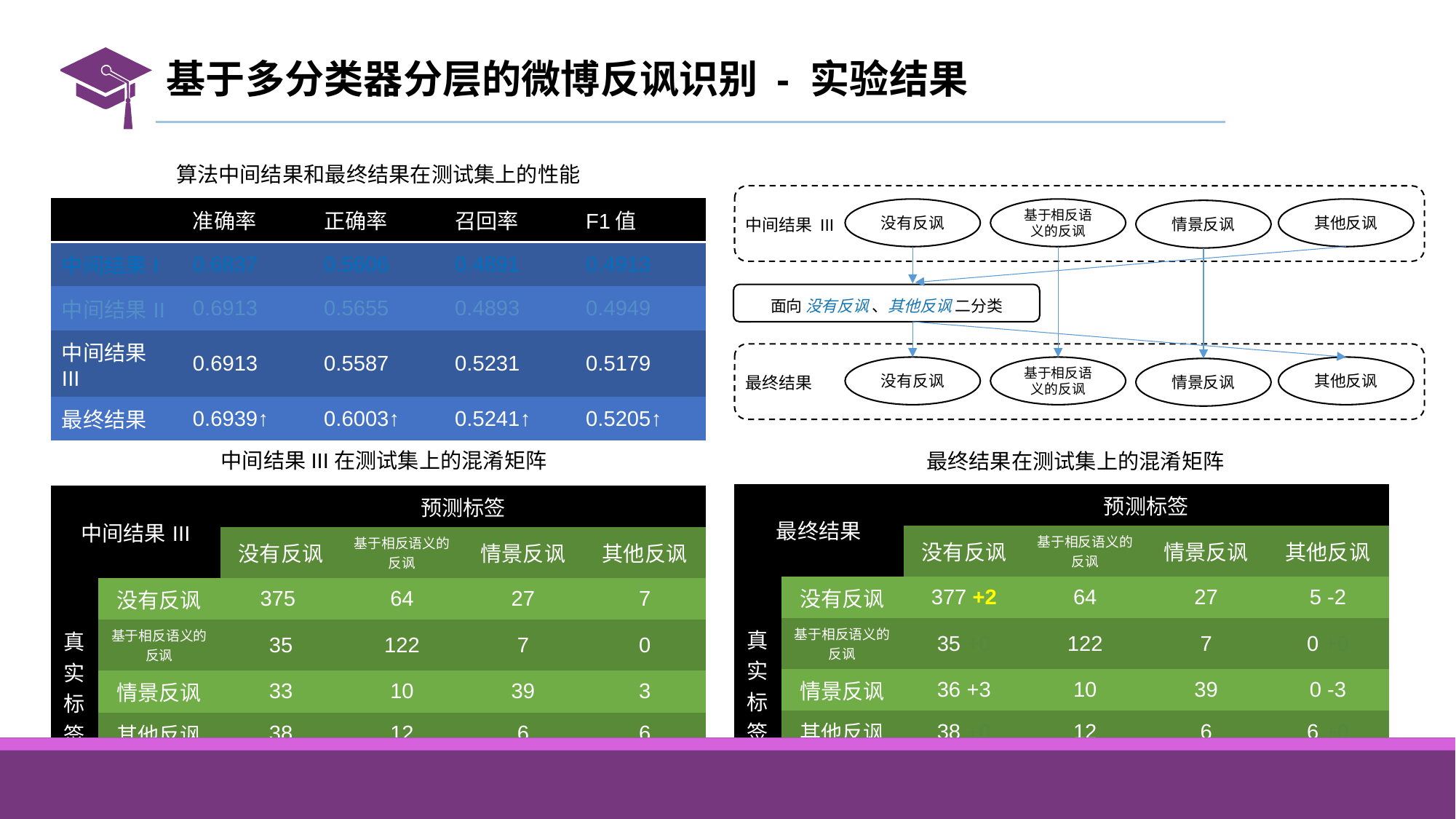

# 基于多分类器分层的微博反讽识别 - 实验结果

算法中间结果和最终结果在测试集上的性能

其他反讽
没有反讽
基于相反语义的反讽
情景反讽
中间结果 III
面向 没有反讽 、其他反讽 二分类

其他反讽
没有反讽
基于相反语义的反讽
情景反讽
最终结果
|  | 准确率 | 正确率 | 召回率 | F1值 |
| --- | --- | --- | --- | --- |
| 中间结果I | 0.6837 | 0.5606 | 0.4891 | 0.4913 |
| 中间结果II | 0.6913 | 0.5655 | 0.4893 | 0.4949 |
| 中间结果III | 0.6913 | 0.5587 | 0.5231 | 0.5179 |
| 最终结果 | 0.6939↑ | 0.6003↑ | 0.5241↑ | 0.5205↑ |
中间结果III在测试集上的混淆矩阵
最终结果在测试集上的混淆矩阵
| 最终结果 |  | 预测标签 |  |  |  |
| --- | --- | --- | --- | --- | --- |
|  |  | 没有反讽 | 基于相反语义的反讽 | 情景反讽 | 其他反讽 |
| 真实标签 | 没有反讽 | 377 +2 | 64 | 27 | 5 -2 |
|  | 基于相反语义的反讽 | 35 +0 | 122 | 7 | 0 +0 |
|  | 情景反讽 | 36 +3 | 10 | 39 | 0 -3 |
|  | 其他反讽 | 38 +0 | 12 | 6 | 6 +0 |
| 中间结果III |  | 预测标签 |  |  |  |
| --- | --- | --- | --- | --- | --- |
|  |  | 没有反讽 | 基于相反语义的反讽 | 情景反讽 | 其他反讽 |
| 真实标签 | 没有反讽 | 375 | 64 | 27 | 7 |
|  | 基于相反语义的反讽 | 35 | 122 | 7 | 0 |
|  | 情景反讽 | 33 | 10 | 39 | 3 |
|  | 其他反讽 | 38 | 12 | 6 | 6 |